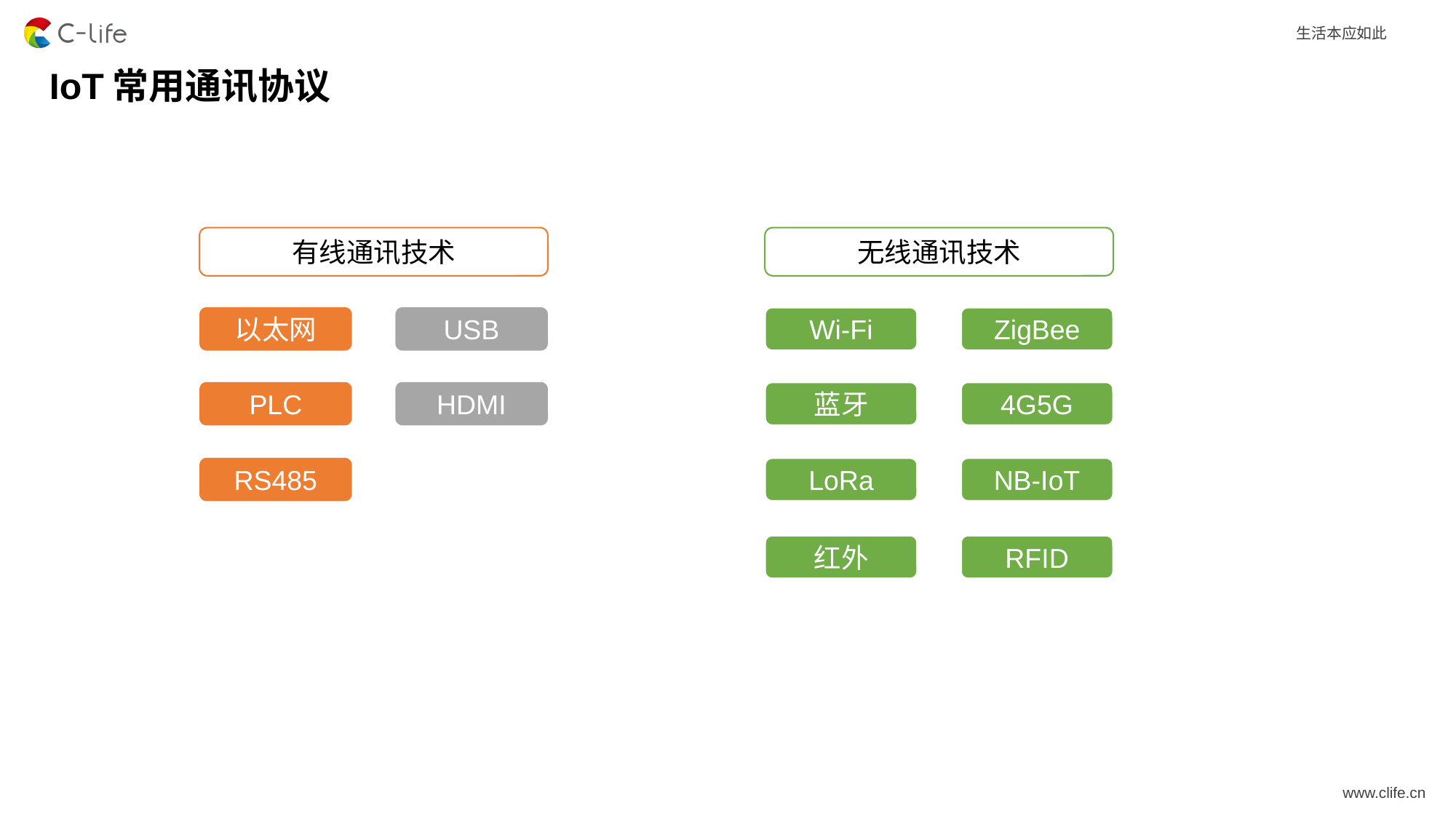

IoT常用通讯协议
有线通讯技术
无线通讯技术
以太网
USB
Wi-Fi
ZigBee
PLC
HDMI
蓝牙
4G5G
RS485
LoRa
NB-IoT
红外
RFID